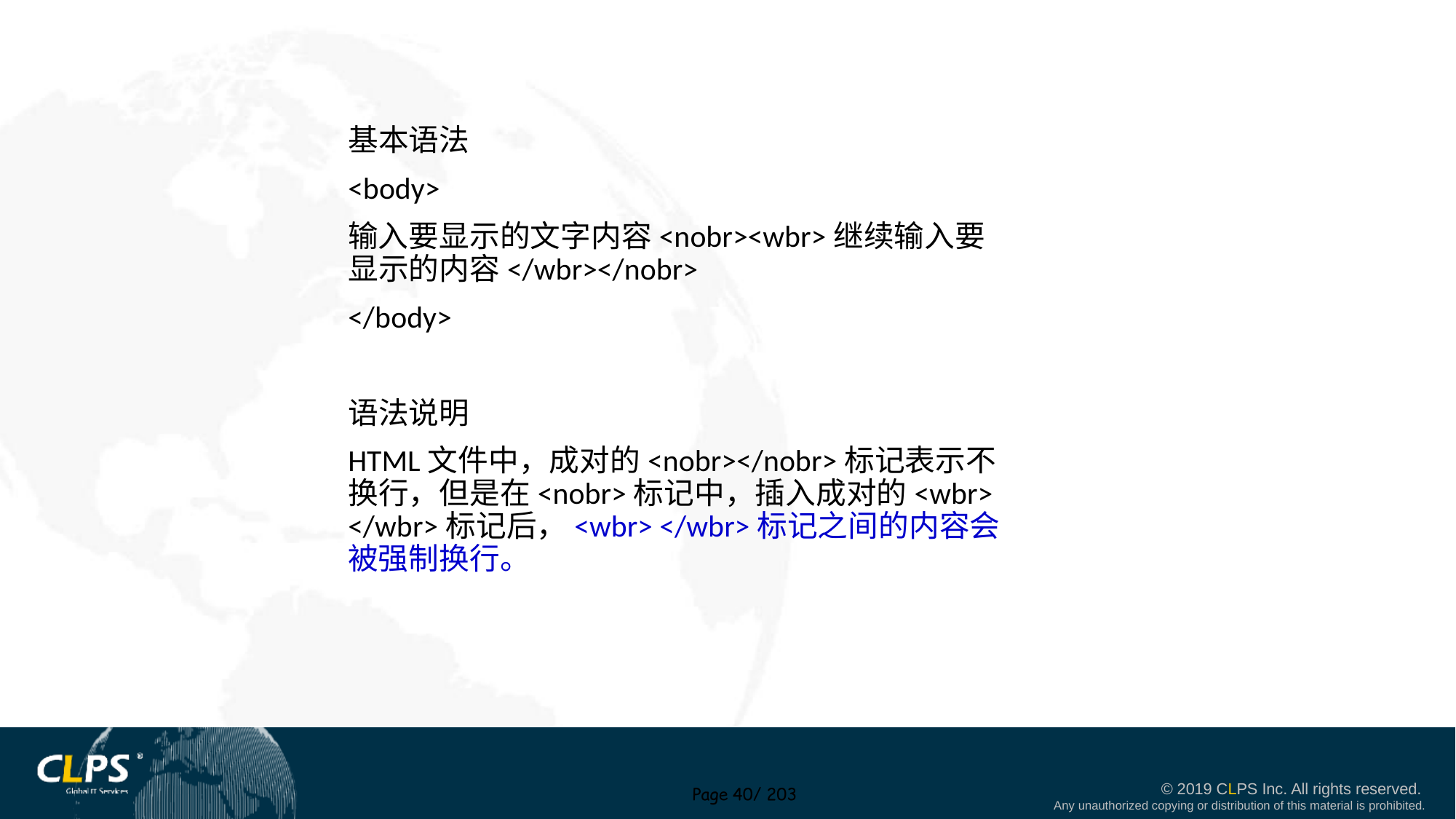

基本语法
<body>
输入要显示的文字内容<nobr><wbr>继续输入要显示的内容</wbr></nobr>
</body>

语法说明
HTML文件中，成对的<nobr></nobr>标记表示不换行，但是在<nobr>标记中，插入成对的<wbr> </wbr>标记后，<wbr> </wbr>标记之间的内容会被强制换行。

Page 40/ 203